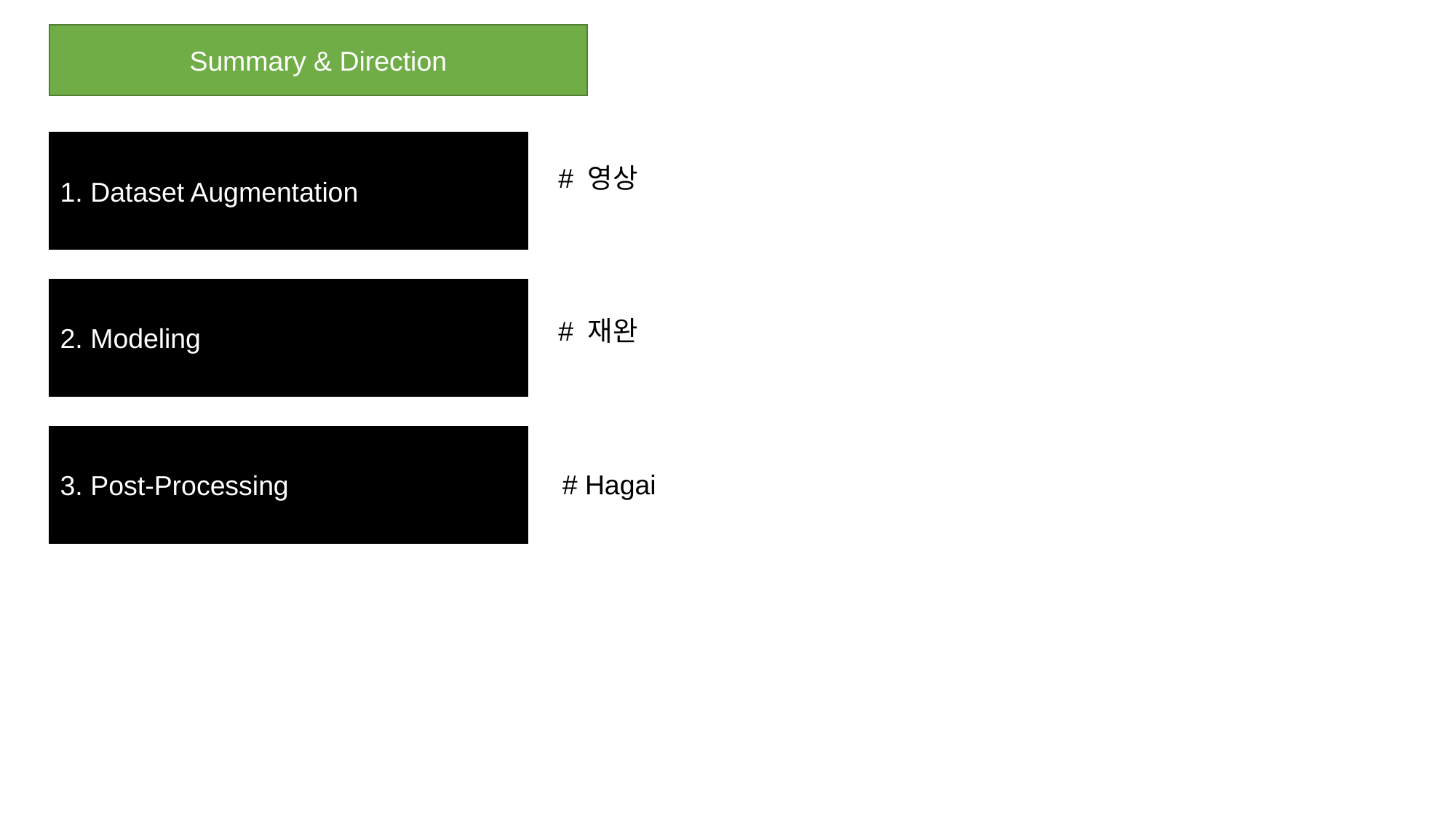

Summary & Direction
1. Dataset Augmentation
# 영상
2. Modeling
# 재완
3. Post-Processing
# Hagai